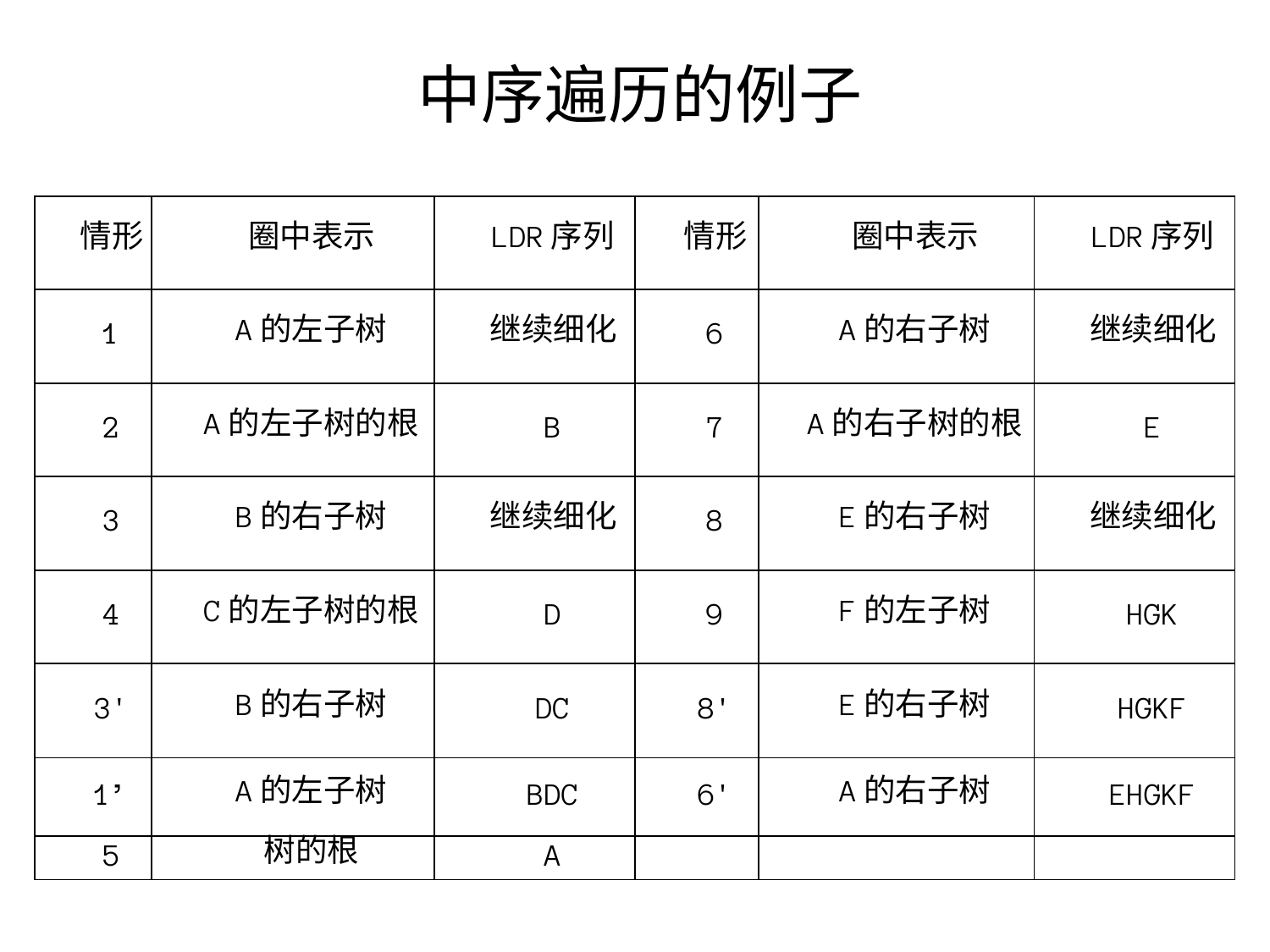

# 中序遍历的例子
| 情形 | 圈中表示 | LDR序列 | 情形 | 圈中表示 | LDR序列 |
| --- | --- | --- | --- | --- | --- |
| 1 | A的左子树 | 继续细化 | 6 | A的右子树 | 继续细化 |
| 2 | A的左子树的根 | B | 7 | A的右子树的根 | E |
| 3 | B的右子树 | 继续细化 | 8 | E的右子树 | 继续细化 |
| 4 | C的左子树的根 | D | 9 | F的左子树 | HGK |
| 3' | B的右子树 | DC | 8' | E的右子树 | HGKF |
| 1’ | A的左子树 | BDC | 6' | A的右子树 | EHGKF |
| 5 | 树的根 | A |  |  |  |
114